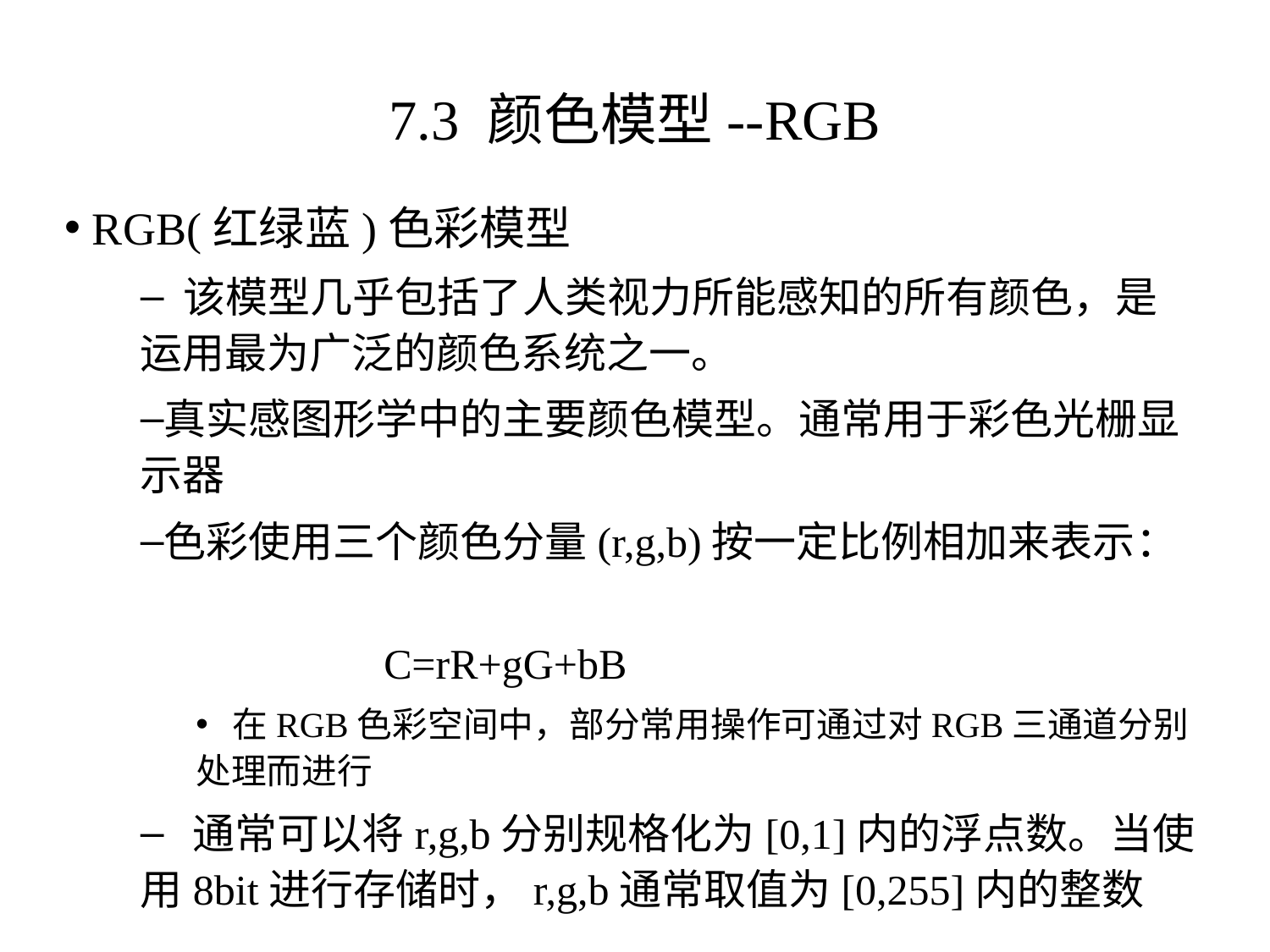

# 7.3 颜色模型--RGB
 RGB(红绿蓝)色彩模型
 该模型几乎包括了人类视力所能感知的所有颜色，是运用最为广泛的颜色系统之一。
真实感图形学中的主要颜色模型。通常用于彩色光栅显示器
色彩使用三个颜色分量(r,g,b)按一定比例相加来表示：
                       C=rR+gG+bB
  在RGB色彩空间中，部分常用操作可通过对RGB三通道分别处理而进行
  通常可以将r,g,b分别规格化为[0,1]内的浮点数。当使用8bit进行存储时，r,g,b通常取值为[0,255]内的整数